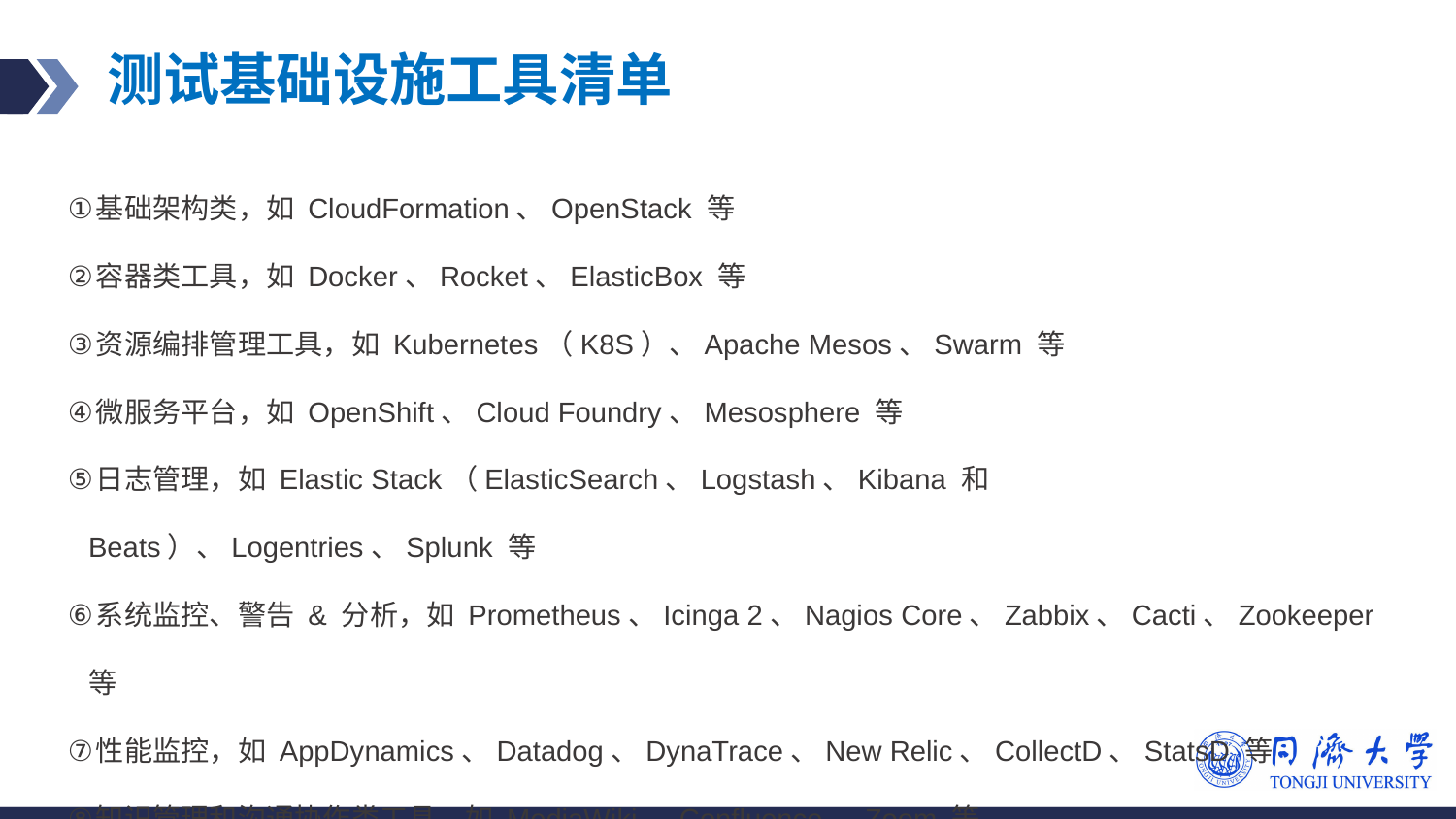

# 测试基础设施工具清单
基础架构类，如 CloudFormation、OpenStack 等
容器类工具，如 Docker、Rocket、ElasticBox 等
资源编排管理工具，如 Kubernetes（K8S）、Apache Mesos、Swarm 等
微服务平台，如 OpenShift、Cloud Foundry、Mesosphere 等
日志管理，如 Elastic Stack（ElasticSearch、Logstash、Kibana 和 Beats）、Logentries、Splunk 等
系统监控、警告 & 分析，如 Prometheus、Icinga 2、Nagios Core、Zabbix、Cacti、Zookeeper 等
性能监控，如 AppDynamics、Datadog、DynaTrace、New Relic、CollectD、StatsD 等
知识管理和沟通协作类工具，如 MediaWiki、Confluence、Zoom 等